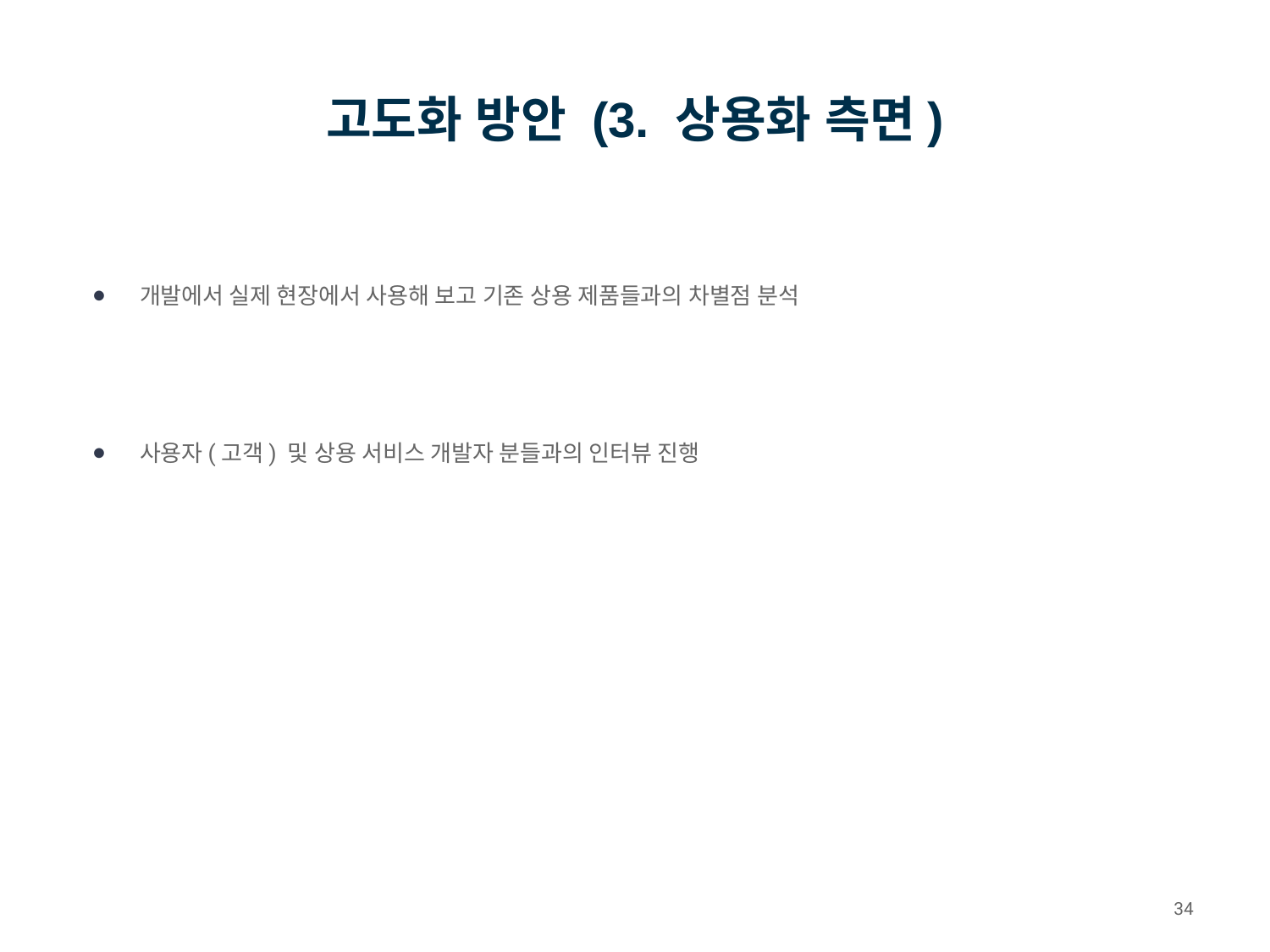

# 고도화 방안 (3. 상용화 측면)

개발에서 실제 현장에서 사용해 보고 기존 상용 제품들과의 차별점 분석

사용자(고객) 및 상용 서비스 개발자 분들과의 인터뷰 진행
34